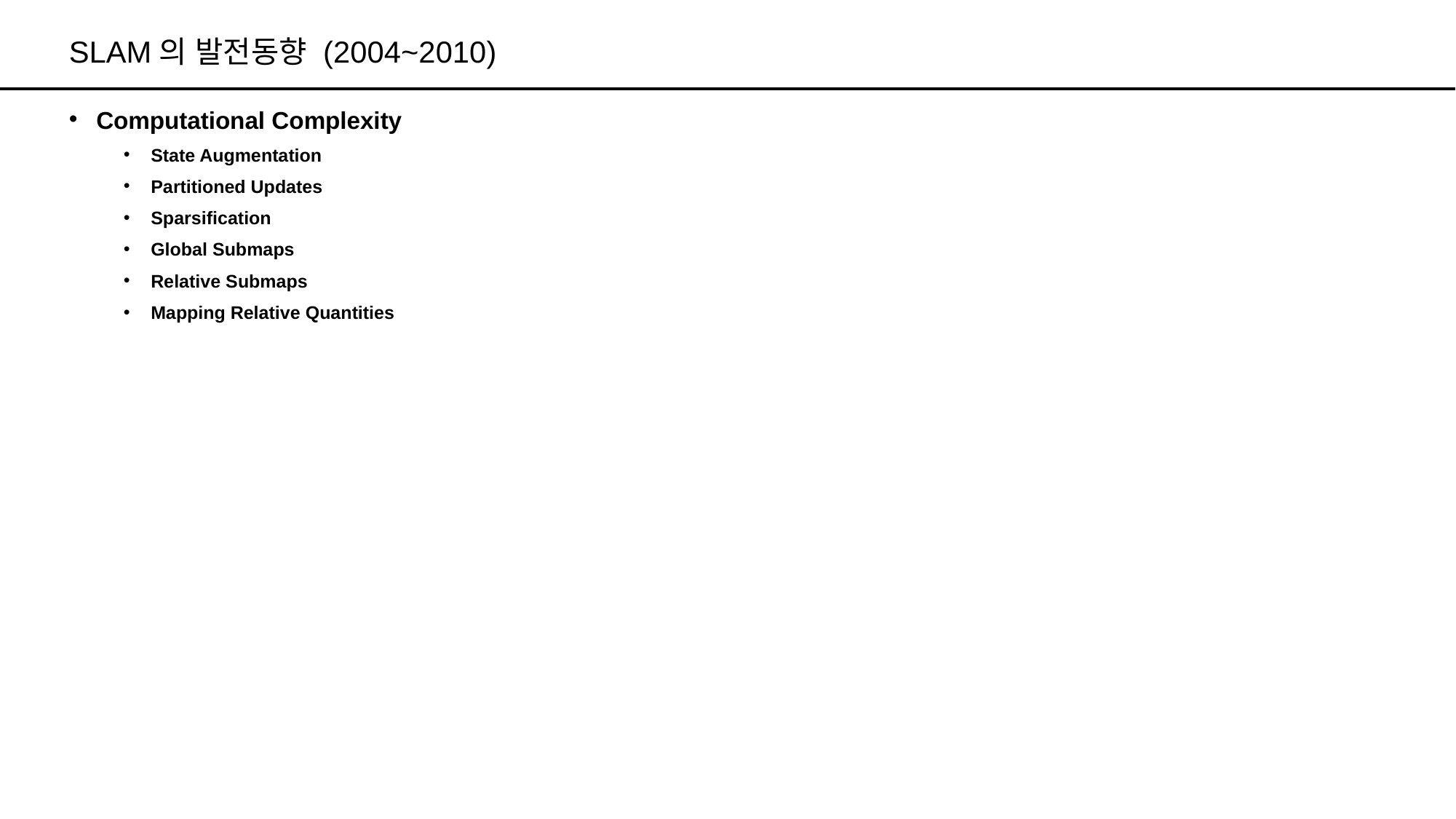

# SLAM의 발전동향 (2004~2010)
Computational Complexity
State Augmentation
Partitioned Updates
Sparsification
Global Submaps
Relative Submaps
Mapping Relative Quantities